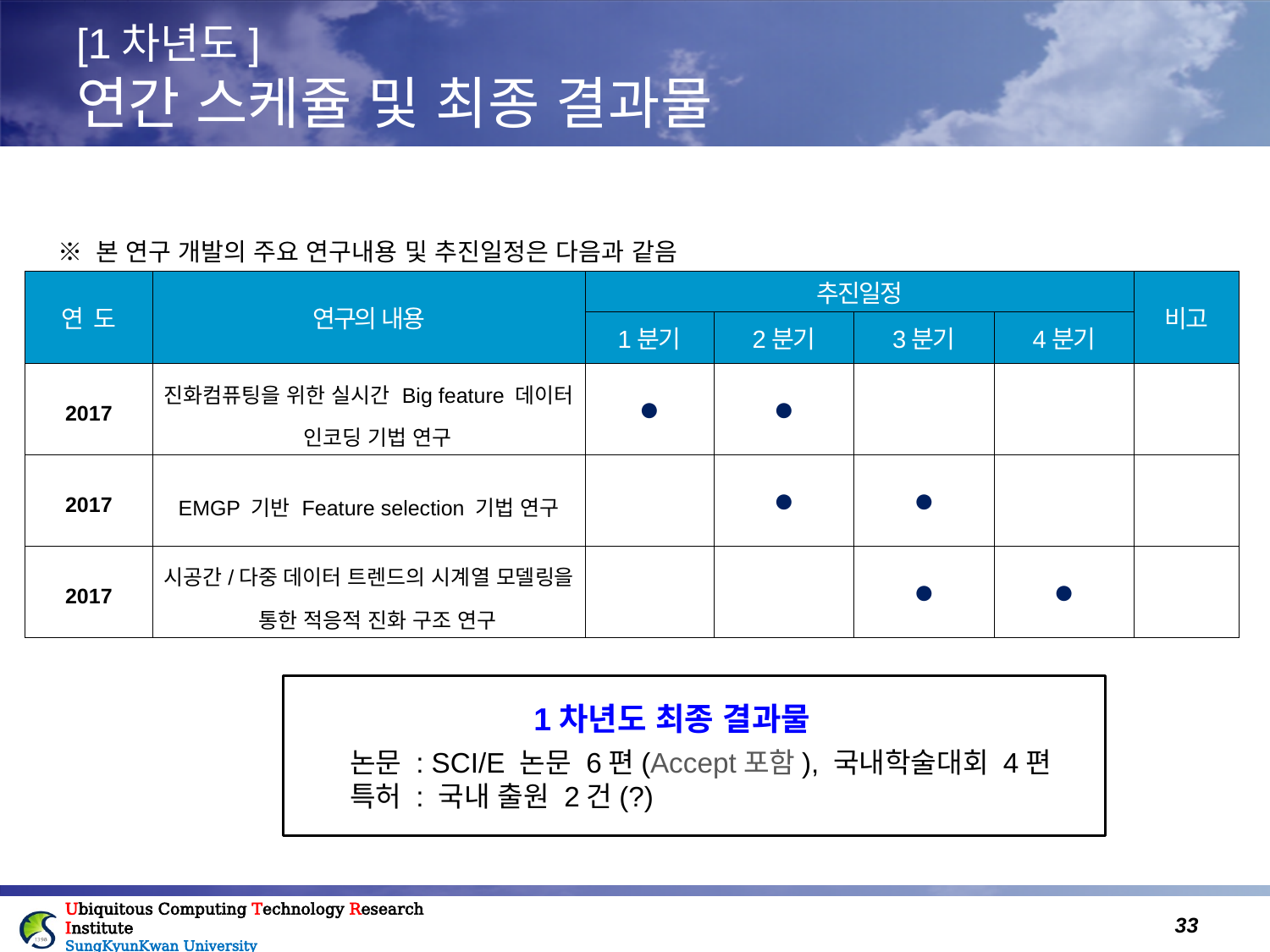

# [1차년도] 연간 스케쥴 및 최종 결과물
| ※ 본 연구 개발의 주요 연구내용 및 추진일정은 다음과 같음 |  |  |  |  |  |  |
| --- | --- | --- | --- | --- | --- | --- |
| 연 도 | 연구의 내용 | 추진일정 |  |  |  | 비고 |
|  |  | 1분기 | 2분기 | 3분기 | 4분기 |  |
| 2017 | 진화컴퓨팅을 위한 실시간 Big feature 데이터 인코딩 기법 연구 | ● | ● |  |  |  |
| 2017 | EMGP 기반 Feature selection 기법 연구 |  | ● | ● |  |  |
| 2017 | 시공간/다중 데이터 트렌드의 시계열 모델링을 통한 적응적 진화 구조 연구 |  |  | ● | ● |  |
1차년도 최종 결과물

      논문 : SCI/E 논문 6편(Accept포함), 국내학술대회 4편
      특허 : 국내 출원 2건(?)
33